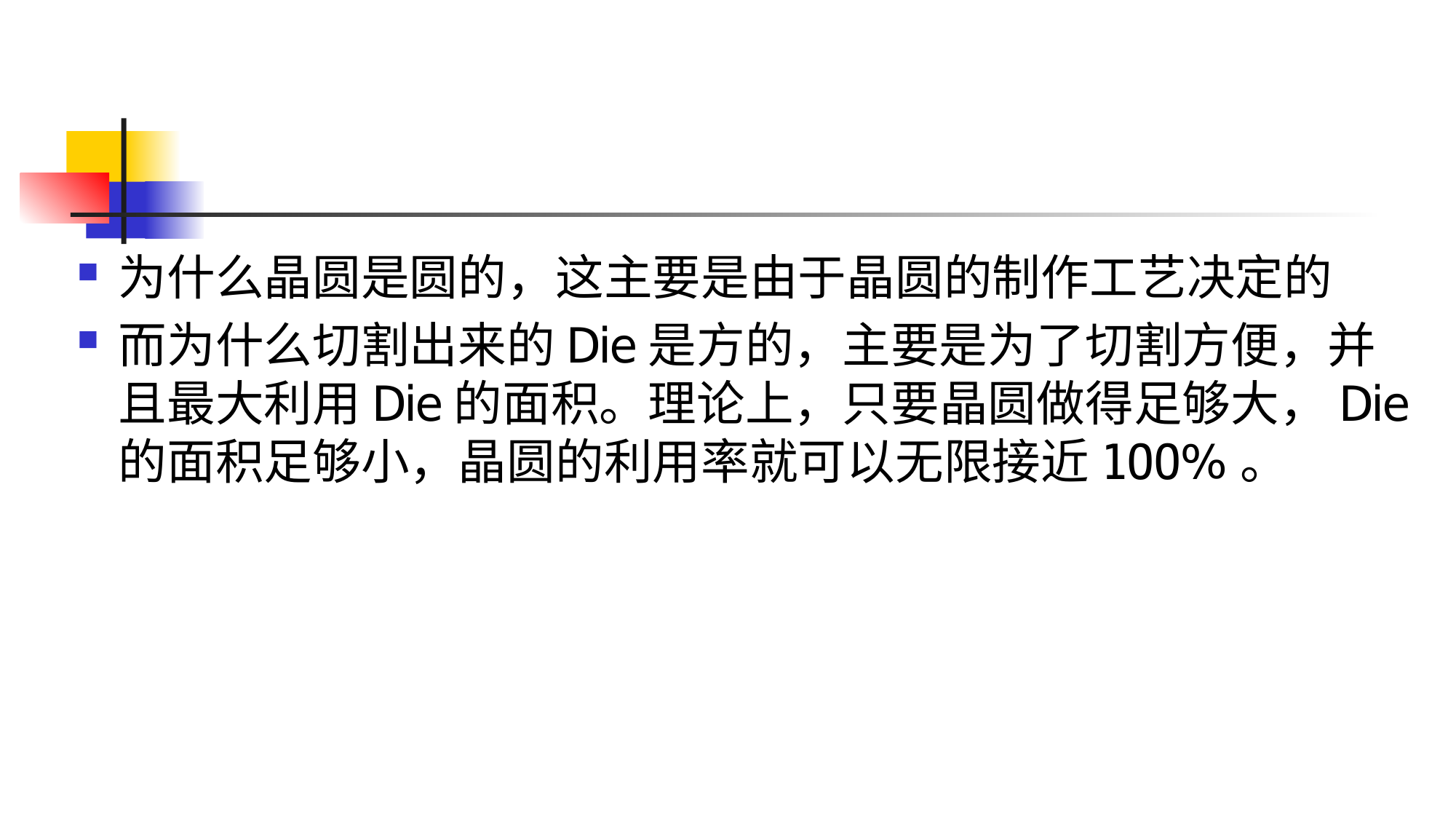

为什么晶圆是圆的，这主要是由于晶圆的制作工艺决定的
而为什么切割出来的Die是方的，主要是为了切割方便，并且最大利用Die的面积。理论上，只要晶圆做得足够大，Die的面积足够小，晶圆的利用率就可以无限接近100%。